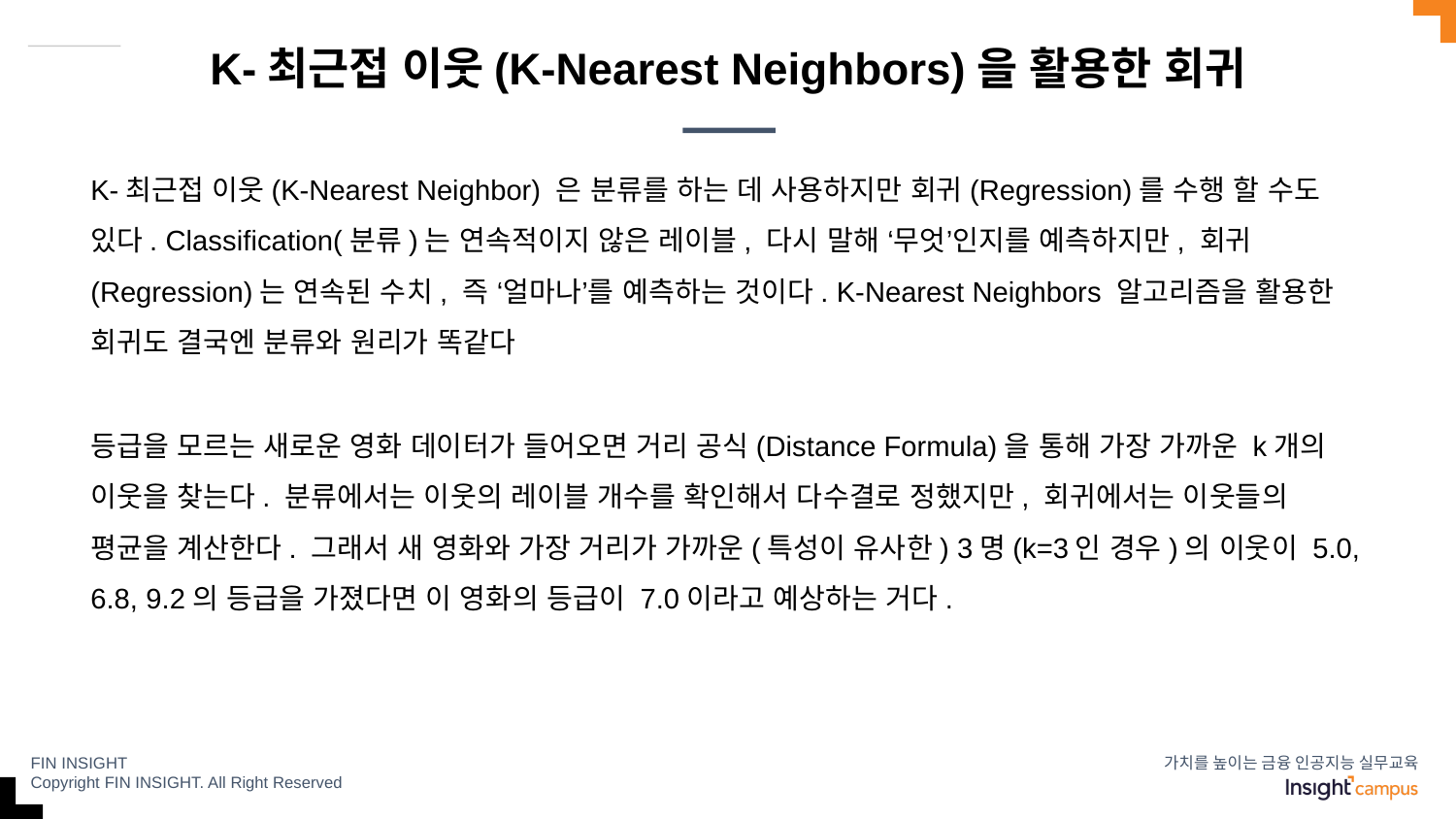

# K-최근접 이웃(K-Nearest Neighbors)을 활용한 회귀
K-최근접 이웃(K-Nearest Neighbor) 은 분류를 하는 데 사용하지만 회귀(Regression)를 수행 할 수도 있다. Classification(분류)는 연속적이지 않은 레이블, 다시 말해 ‘무엇’인지를 예측하지만, 회귀(Regression)는 연속된 수치, 즉 ‘얼마나’를 예측하는 것이다. K-Nearest Neighbors 알고리즘을 활용한 회귀도 결국엔 분류와 원리가 똑같다
등급을 모르는 새로운 영화 데이터가 들어오면 거리 공식(Distance Formula)을 통해 가장 가까운 k개의 이웃을 찾는다. 분류에서는 이웃의 레이블 개수를 확인해서 다수결로 정했지만, 회귀에서는 이웃들의 평균을 계산한다. 그래서 새 영화와 가장 거리가 가까운(특성이 유사한) 3명(k=3인 경우)의 이웃이 5.0, 6.8, 9.2의 등급을 가졌다면 이 영화의 등급이 7.0이라고 예상하는 거다.